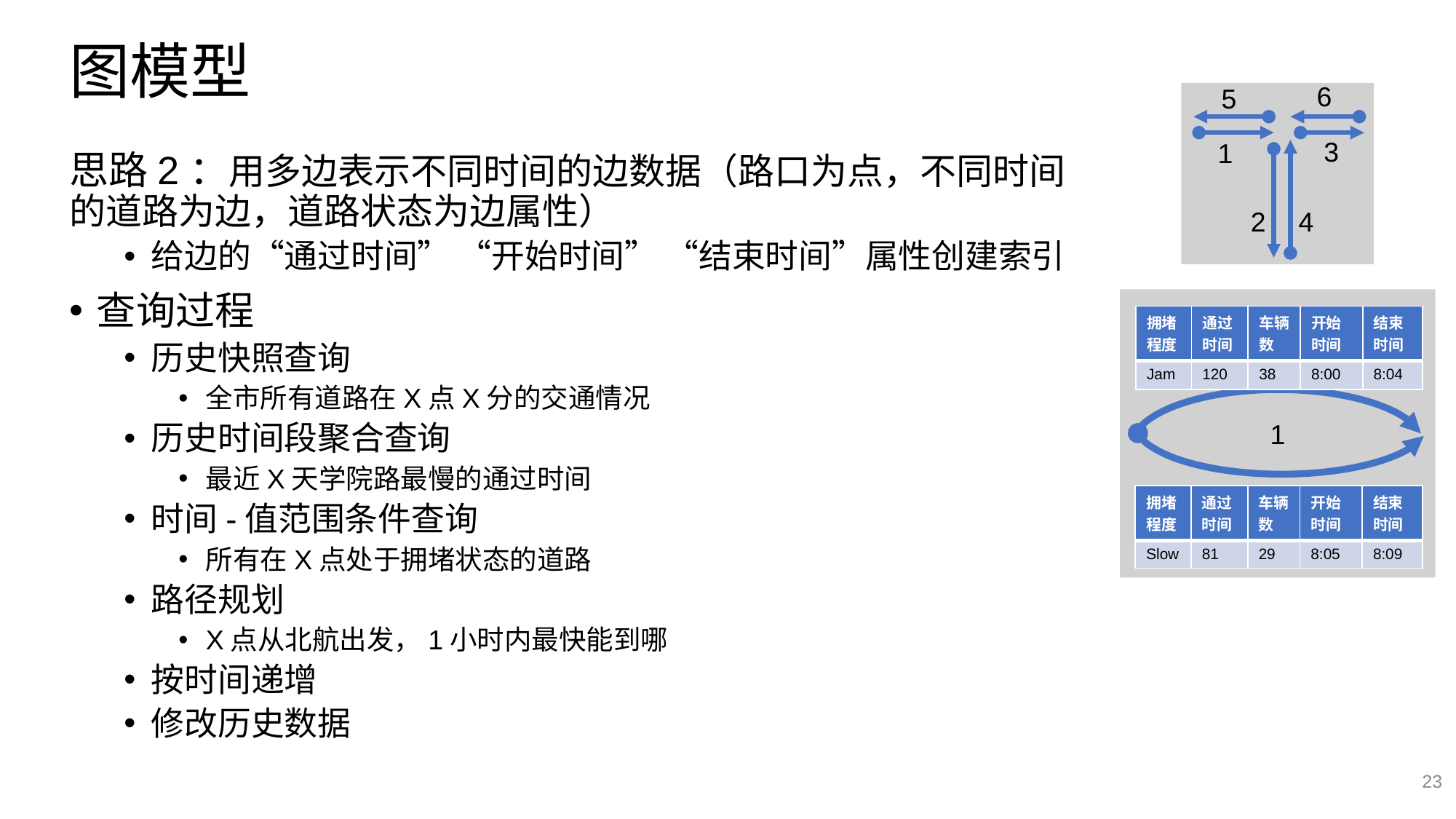

# 图模型
6
5
3
1
2
4

思路2：用多边表示不同时间的边数据（路口为点，不同时间的道路为边，道路状态为边属性）
给边的“通过时间” “开始时间” “结束时间”属性创建索引
查询过程
历史快照查询
全市所有道路在X点X分的交通情况
历史时间段聚合查询
最近X天学院路最慢的通过时间
时间-值范围条件查询
所有在X点处于拥堵状态的道路
路径规划
X点从北航出发，1小时内最快能到哪
按时间递增
修改历史数据

1
| 拥堵程度 | 通过时间 | 车辆数 | 开始时间 | 结束时间 |
| --- | --- | --- | --- | --- |
| Jam | 120 | 38 | 8:00 | 8:04 |

| 拥堵程度 | 通过时间 | 车辆数 | 开始时间 | 结束时间 |
| --- | --- | --- | --- | --- |
| Slow | 81 | 29 | 8:05 | 8:09 |
23